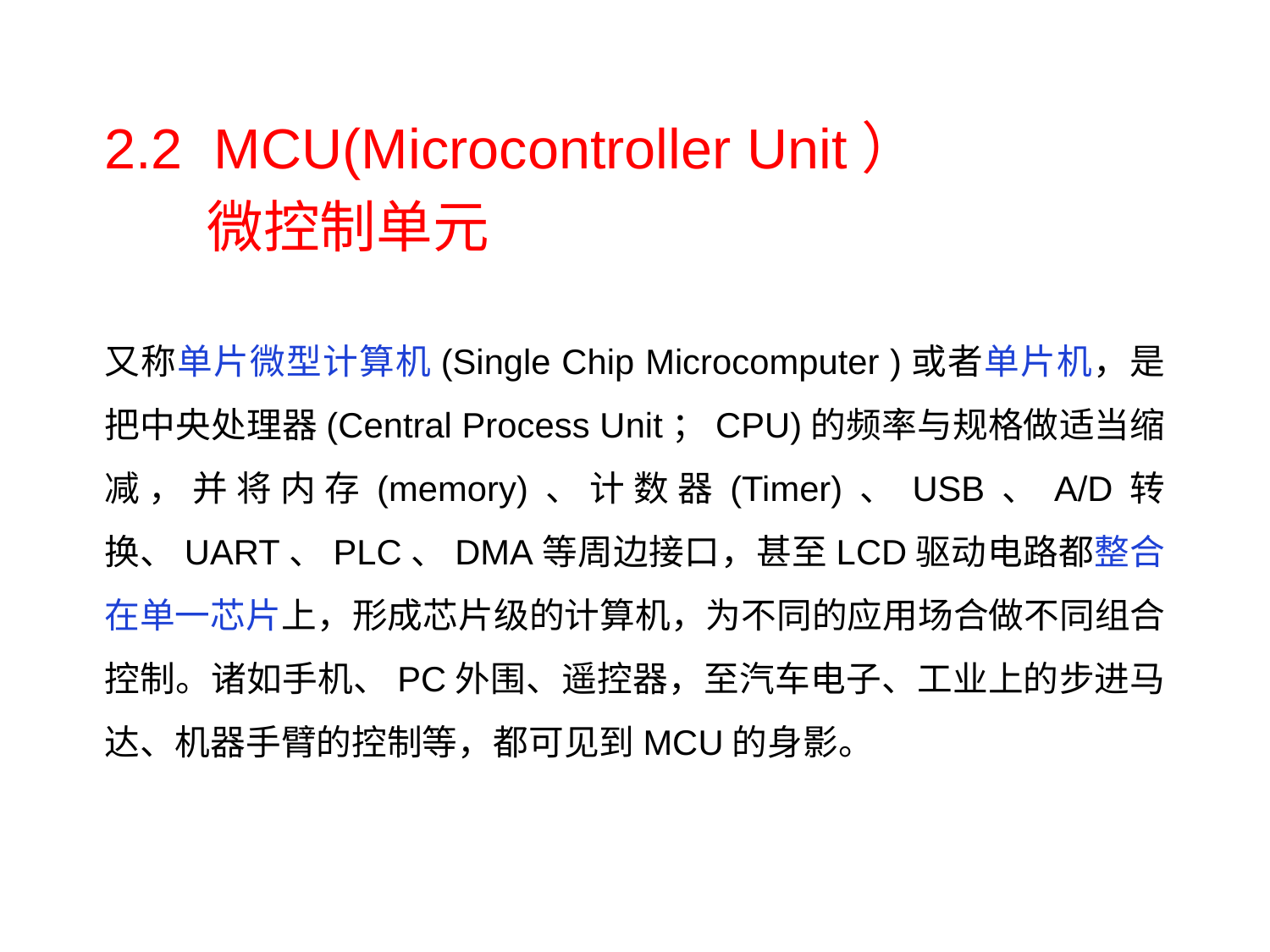

2.2  MCU(Microcontroller Unit）
       微控制单元

又称单片微型计算机(Single Chip Microcomputer )或者单片机，是把中央处理器(Central Process Unit；CPU)的频率与规格做适当缩减，并将内存(memory)、计数器(Timer)、USB、A/D转换、UART、PLC、DMA等周边接口，甚至LCD驱动电路都整合在单一芯片上，形成芯片级的计算机，为不同的应用场合做不同组合控制。诸如手机、PC外围、遥控器，至汽车电子、工业上的步进马达、机器手臂的控制等，都可见到MCU的身影。